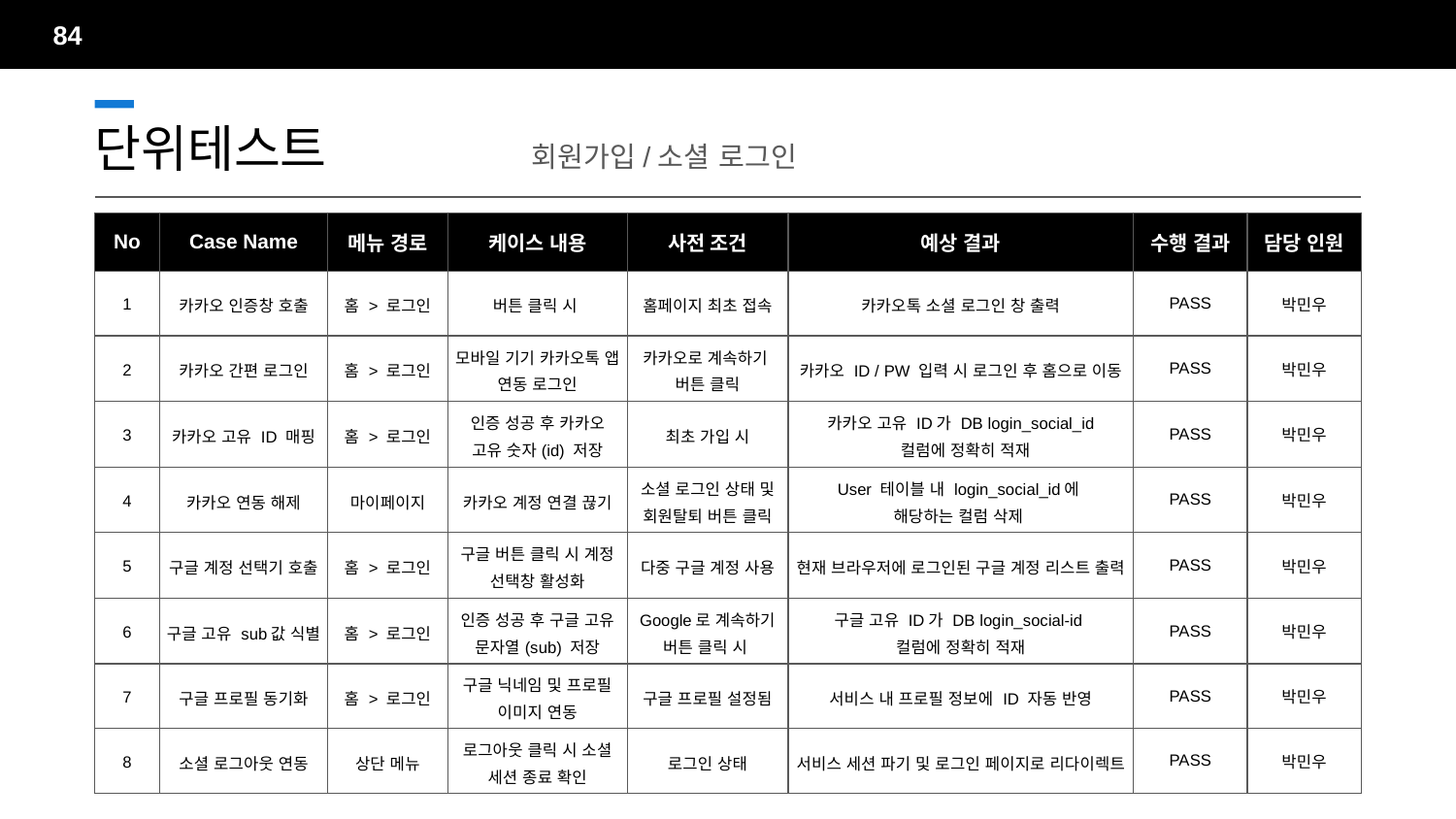

84

단위테스트		회원가입/소셜 로그인
| No | Case Name | 메뉴 경로 | 케이스 내용 | 사전 조건 | 예상 결과 | 수행 결과 | 담당 인원 |
| --- | --- | --- | --- | --- | --- | --- | --- |
| 1 | 카카오 인증창 호출 | 홈 > 로그인 | 버튼 클릭 시 | 홈페이지 최초 접속 | 카카오톡 소셜 로그인 창 출력 | PASS | 박민우 |
| 2 | 카카오 간편 로그인 | 홈 > 로그인 | 모바일 기기 카카오톡 앱 연동 로그인 | 카카오로 계속하기 버튼 클릭 | 카카오 ID / PW 입력 시 로그인 후 홈으로 이동 | PASS | 박민우 |
| 3 | 카카오 고유 ID 매핑 | 홈 > 로그인 | 인증 성공 후 카카오 고유 숫자(id) 저장 | 최초 가입 시 | 카카오 고유 ID가 DB login\_social\_id 컬럼에 정확히 적재 | PASS | 박민우 |
| 4 | 카카오 연동 해제 | 마이페이지 | 카카오 계정 연결 끊기 | 소셜 로그인 상태 및 회원탈퇴 버튼 클릭 | User 테이블 내 login\_social\_id에 해당하는 컬럼 삭제 | PASS | 박민우 |
| 5 | 구글 계정 선택기 호출 | 홈 > 로그인 | 구글 버튼 클릭 시 계정 선택창 활성화 | 다중 구글 계정 사용 | 현재 브라우저에 로그인된 구글 계정 리스트 출력 | PASS | 박민우 |
| 6 | 구글 고유 sub값 식별 | 홈 > 로그인 | 인증 성공 후 구글 고유 문자열(sub) 저장 | Google로 계속하기 버튼 클릭 시 | 구글 고유 ID가 DB login\_social-id 컬럼에 정확히 적재 | PASS | 박민우 |
| 7 | 구글 프로필 동기화 | 홈 > 로그인 | 구글 닉네임 및 프로필 이미지 연동 | 구글 프로필 설정됨 | 서비스 내 프로필 정보에 ID 자동 반영 | PASS | 박민우 |
| 8 | 소셜 로그아웃 연동 | 상단 메뉴 | 로그아웃 클릭 시 소셜 세션 종료 확인 | 로그인 상태 | 서비스 세션 파기 및 로그인 페이지로 리다이렉트 | PASS | 박민우 |